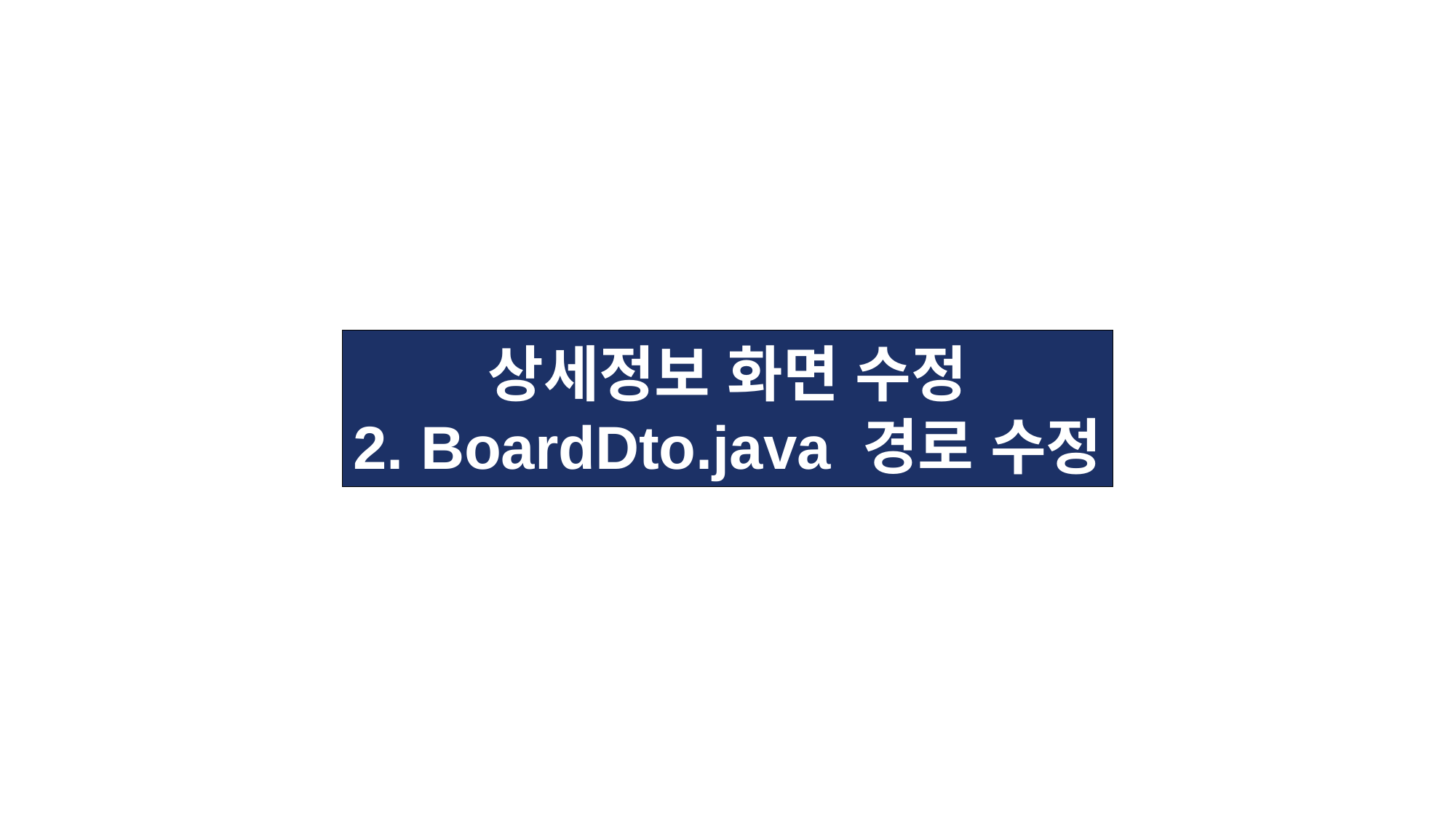

상세정보 화면 수정
2. BoardDto.java 경로 수정